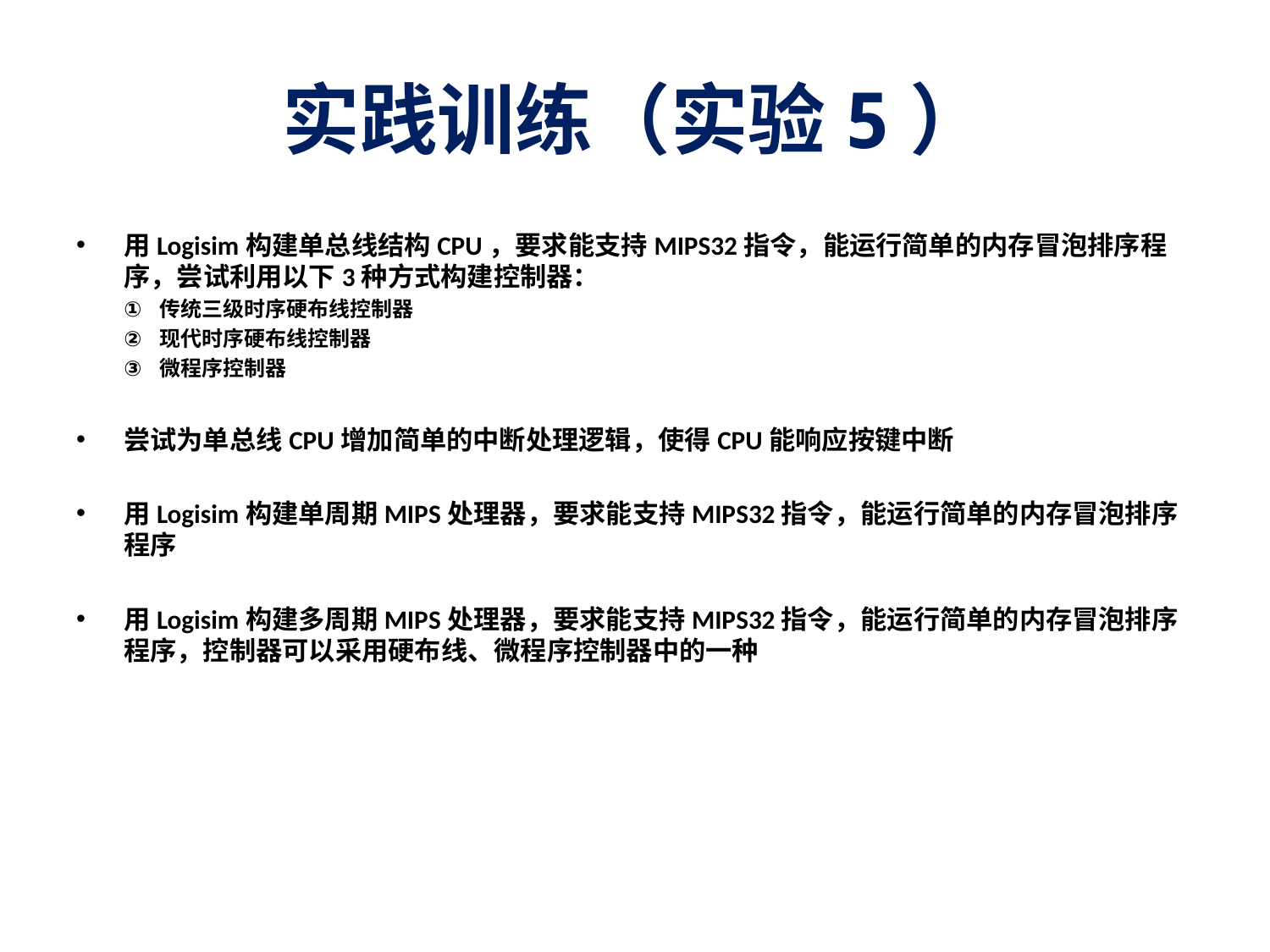

# 实践训练（实验5）
用Logisim构建单总线结构CPU，要求能支持MIPS32指令，能运行简单的内存冒泡排序程序，尝试利用以下3种方式构建控制器：
传统三级时序硬布线控制器
现代时序硬布线控制器
微程序控制器

尝试为单总线CPU增加简单的中断处理逻辑，使得CPU能响应按键中断

用Logisim构建单周期MIPS处理器，要求能支持MIPS32指令，能运行简单的内存冒泡排序程序

用Logisim构建多周期MIPS处理器，要求能支持MIPS32指令，能运行简单的内存冒泡排序程序，控制器可以采用硬布线、微程序控制器中的一种